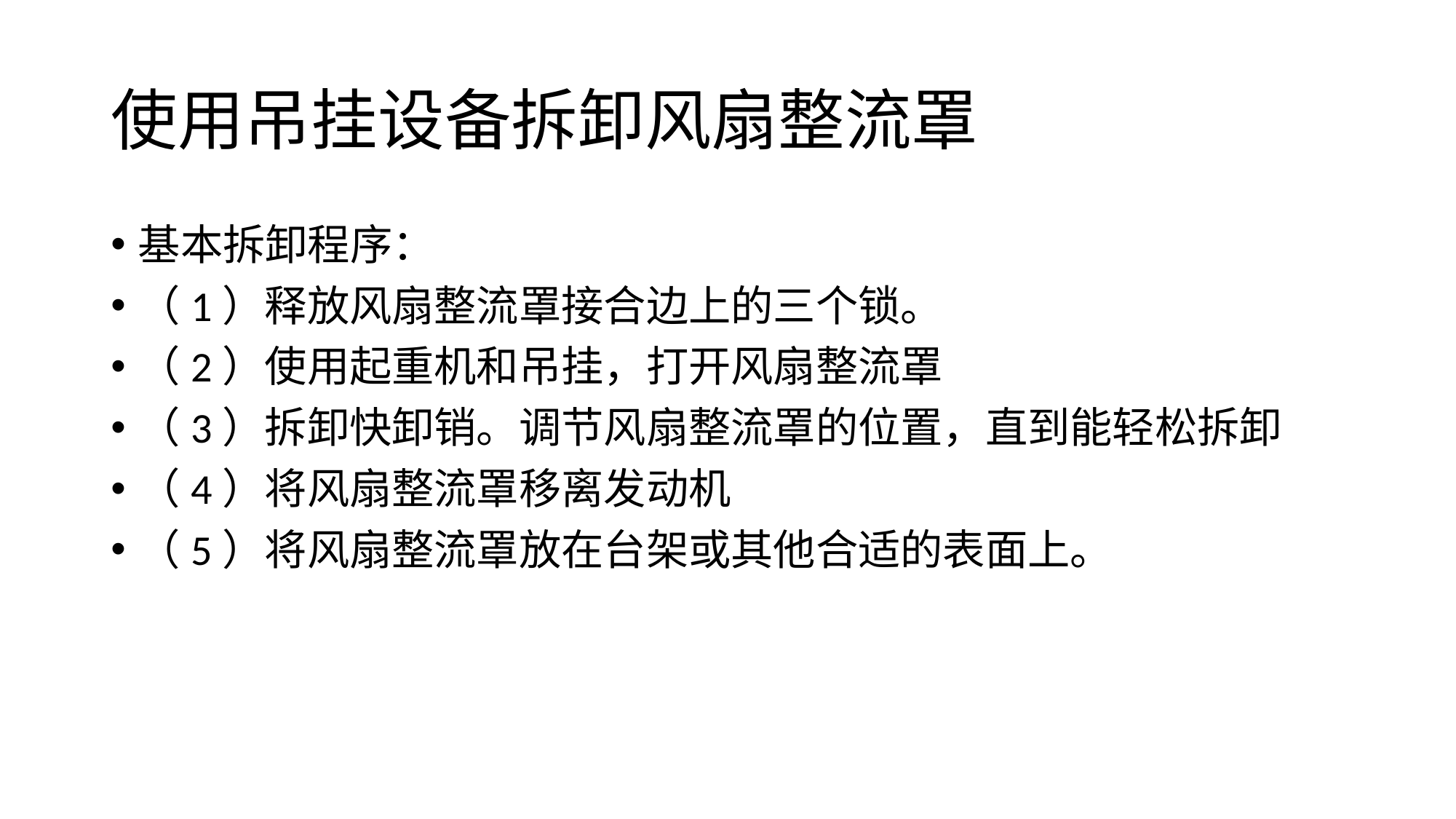

# 使用吊挂设备拆卸风扇整流罩
基本拆卸程序：
（1）释放风扇整流罩接合边上的三个锁。
（2）使用起重机和吊挂，打开风扇整流罩
（3）拆卸快卸销。调节风扇整流罩的位置，直到能轻松拆卸
（4）将风扇整流罩移离发动机
（5）将风扇整流罩放在台架或其他合适的表面上。